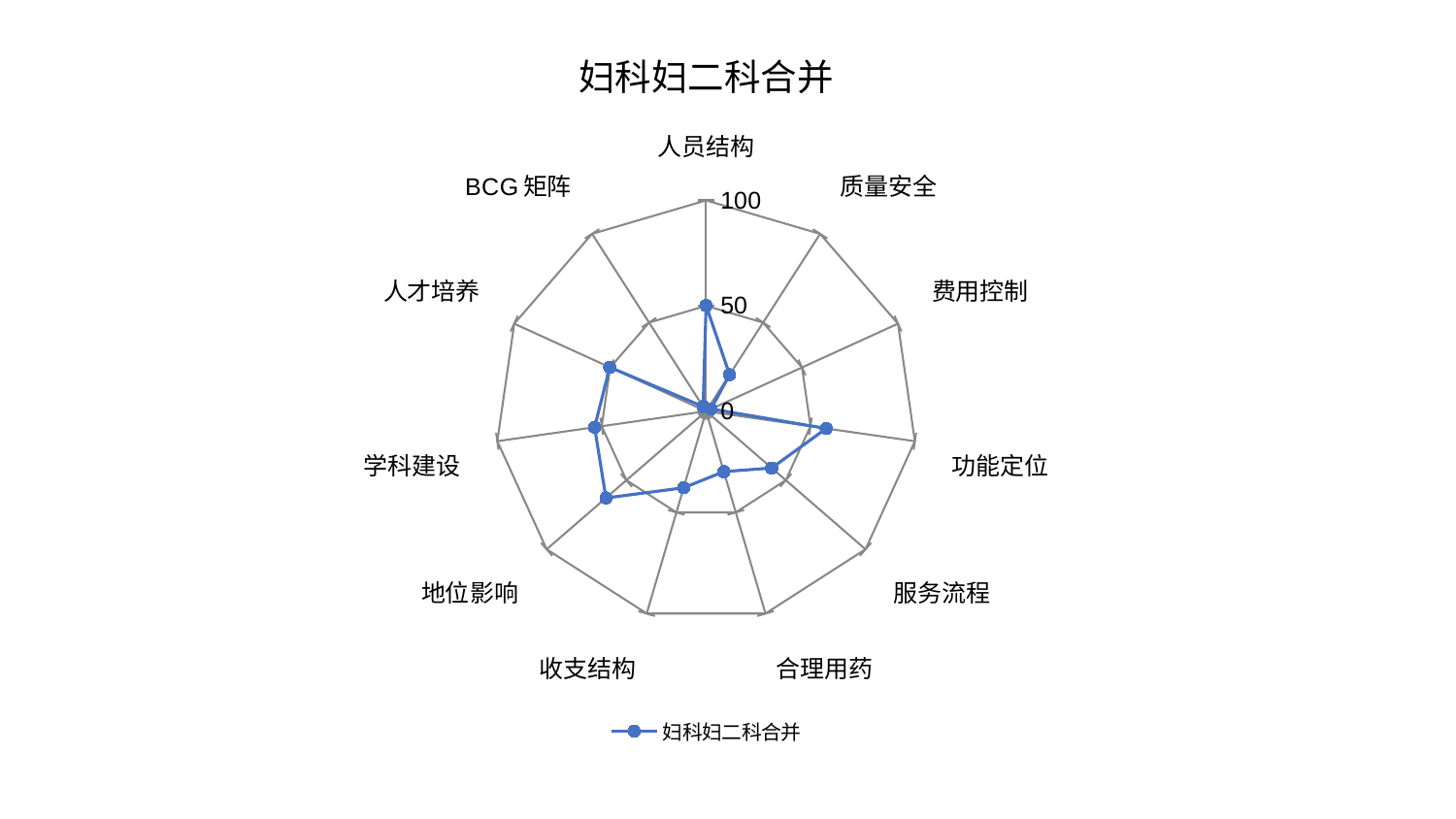

### Chart: 妇科妇二科合并

| Category | 妇科妇二科合并 |
|---|---|
| 人员结构 | 50.11482671911215 |
| 质量安全 | 20.608307457209577 |
| 费用控制 | 2.594484694066363 |
| 功能定位 | 57.56633934828086 |
| 服务流程 | 41.16342321290266 |
| 合理用药 | 29.877554813924334 |
| 收支结构 | 37.84002322683784 |
| 地位影响 | 62.83027682381964 |
| 学科建设 | 53.416313729809694 |
| 人才培养 | 50.24425325325809 |
| BCG矩阵 | 2.636966321316612 |
140